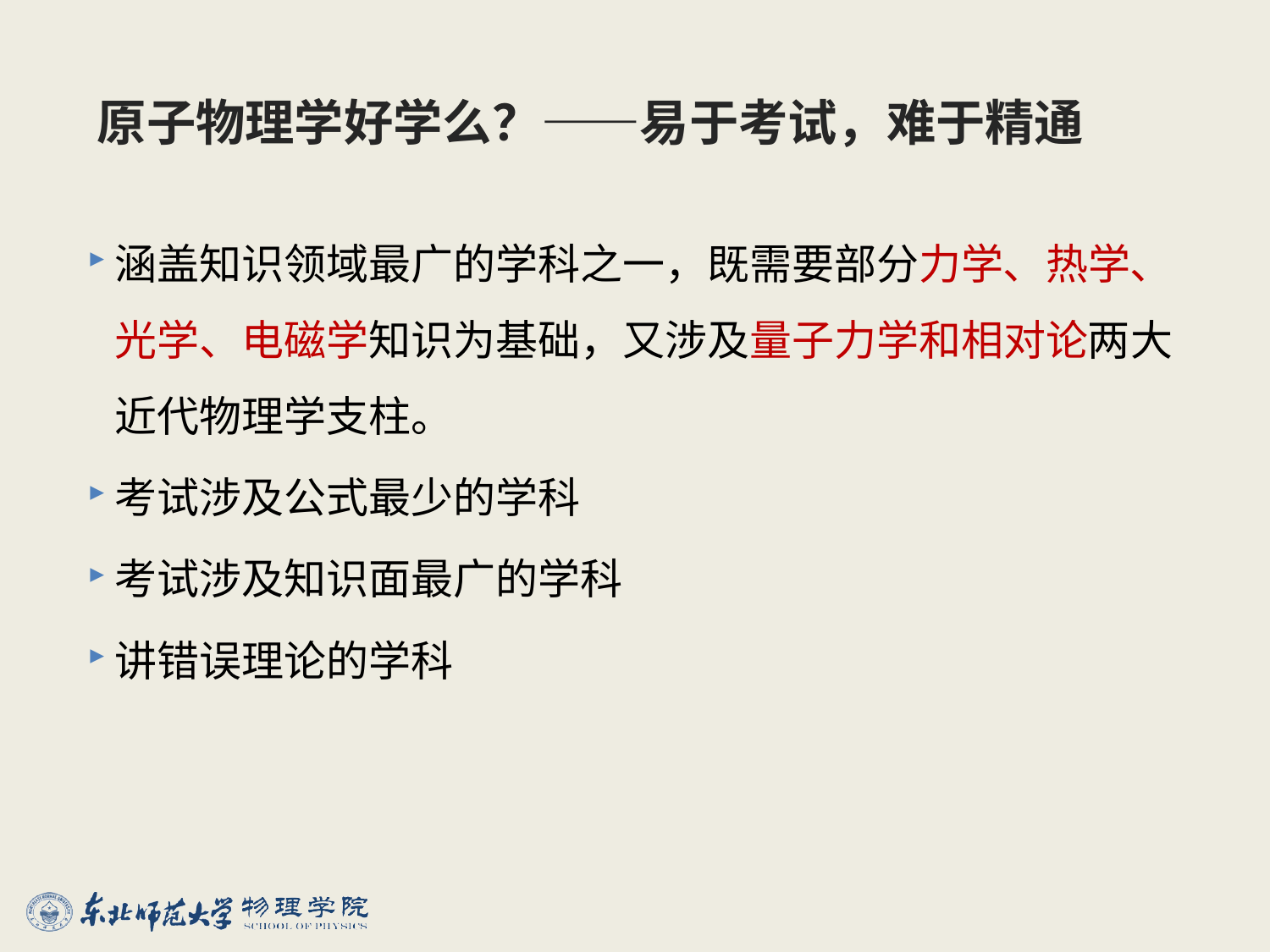

# 原子物理学好学么？——易于考试，难于精通
涵盖知识领域最广的学科之一，既需要部分力学、热学、光学、电磁学知识为基础，又涉及量子力学和相对论两大近代物理学支柱。
考试涉及公式最少的学科
考试涉及知识面最广的学科
讲错误理论的学科